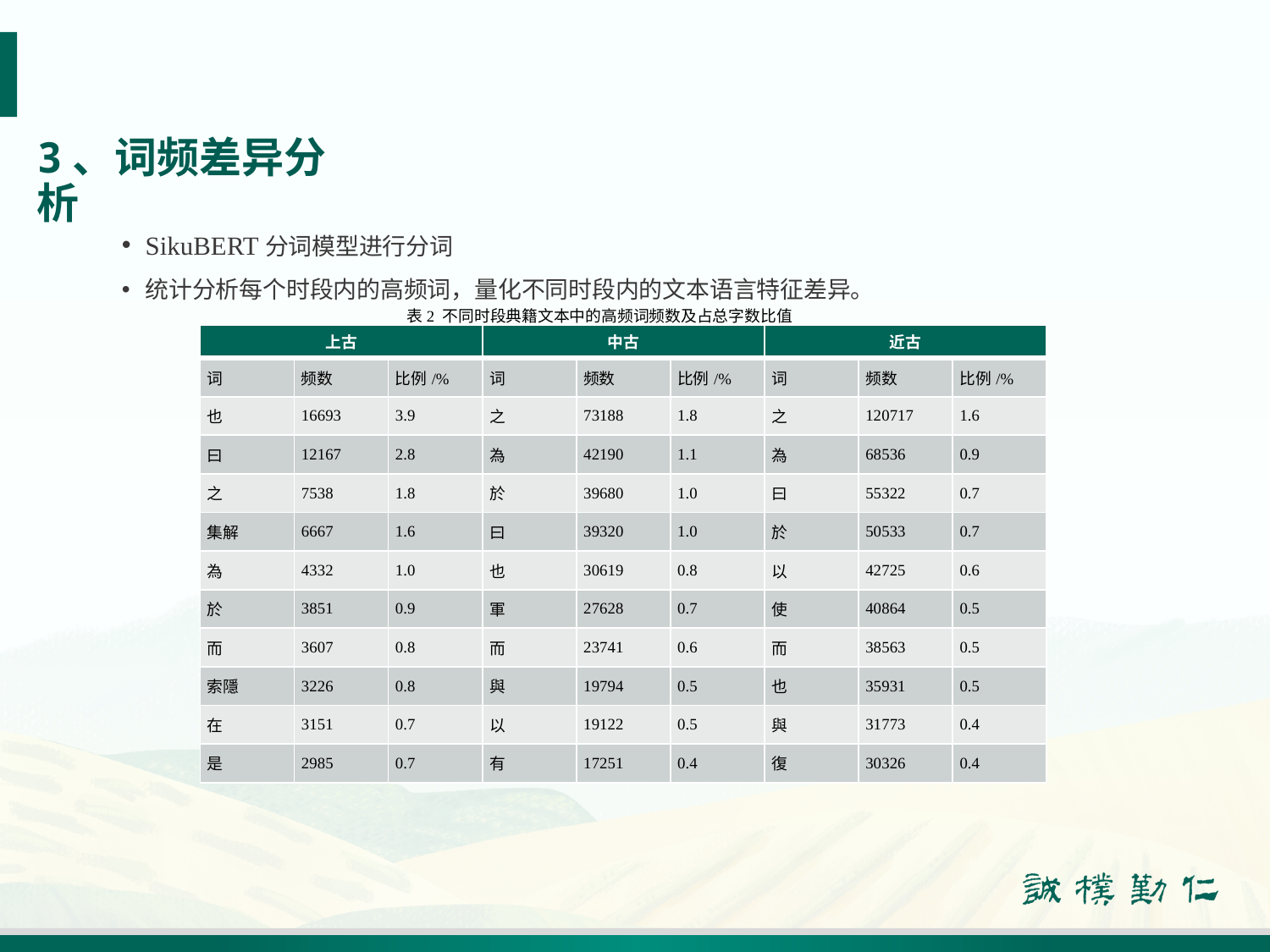

# 3、词频差异分析
SikuBERT分词模型进行分词
统计分析每个时段内的高频词，量化不同时段内的文本语言特征差异。
表2 不同时段典籍文本中的高频词频数及占总字数比值
| 上古 |  |  | 中古 |  |  | 近古 |  |  |
| --- | --- | --- | --- | --- | --- | --- | --- | --- |
| 词 | 频数 | 比例/% | 词 | 频数 | 比例/% | 词 | 频数 | 比例/% |
| 也 | 16693 | 3.9 | 之 | 73188 | 1.8 | 之 | 120717 | 1.6 |
| 曰 | 12167 | 2.8 | 為 | 42190 | 1.1 | 為 | 68536 | 0.9 |
| 之 | 7538 | 1.8 | 於 | 39680 | 1.0 | 曰 | 55322 | 0.7 |
| 集解 | 6667 | 1.6 | 曰 | 39320 | 1.0 | 於 | 50533 | 0.7 |
| 為 | 4332 | 1.0 | 也 | 30619 | 0.8 | 以 | 42725 | 0.6 |
| 於 | 3851 | 0.9 | 軍 | 27628 | 0.7 | 使 | 40864 | 0.5 |
| 而 | 3607 | 0.8 | 而 | 23741 | 0.6 | 而 | 38563 | 0.5 |
| 索隱 | 3226 | 0.8 | 與 | 19794 | 0.5 | 也 | 35931 | 0.5 |
| 在 | 3151 | 0.7 | 以 | 19122 | 0.5 | 與 | 31773 | 0.4 |
| 是 | 2985 | 0.7 | 有 | 17251 | 0.4 | 復 | 30326 | 0.4 |